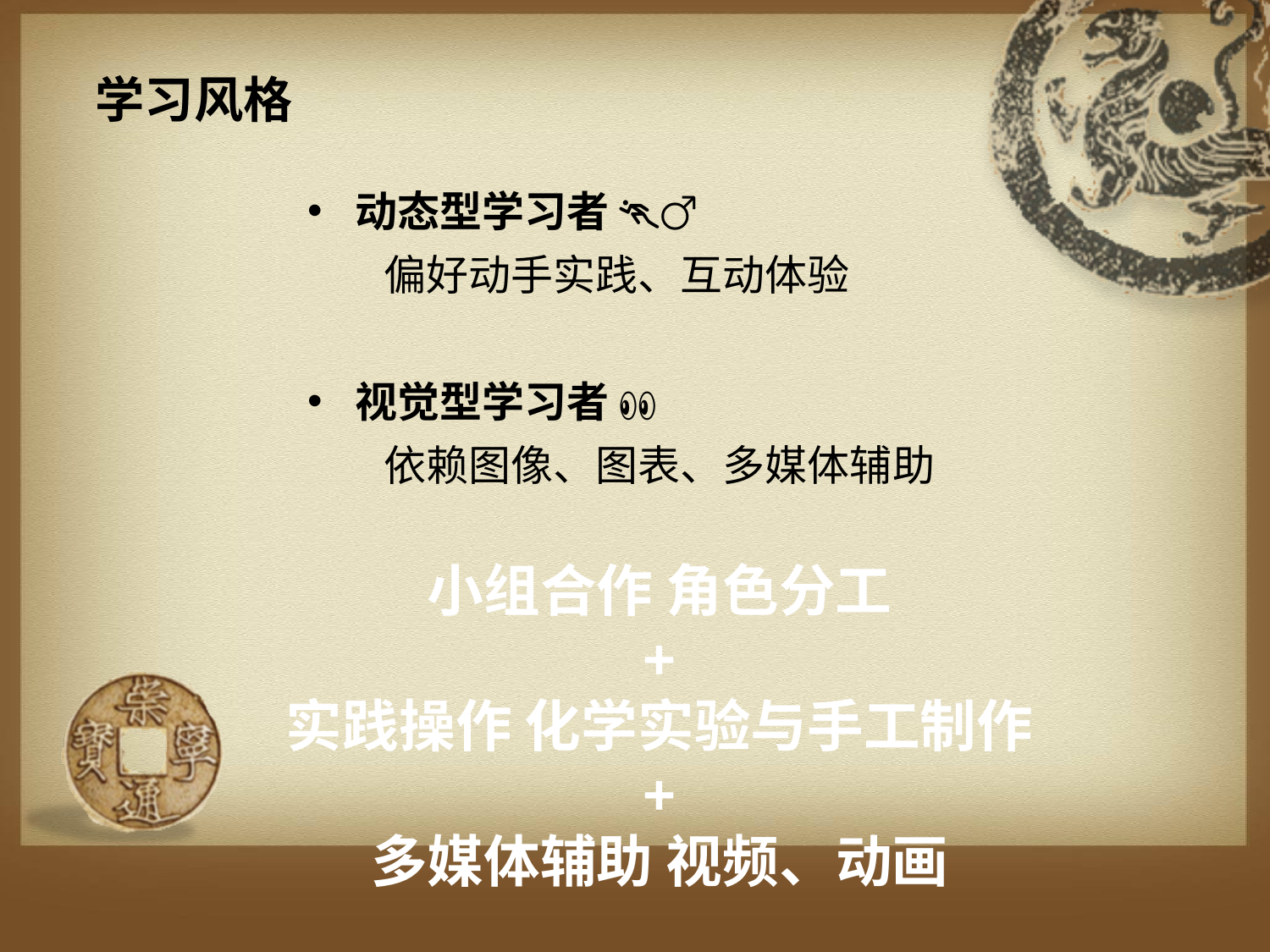

学习风格
动态型学习者 🏃‍♂️
       偏好动手实践、互动体验

视觉型学习者 👀
       依赖图像、图表、多媒体辅助
小组合作 角色分工
+
实践操作 化学实验与手工制作
+
多媒体辅助 视频、动画